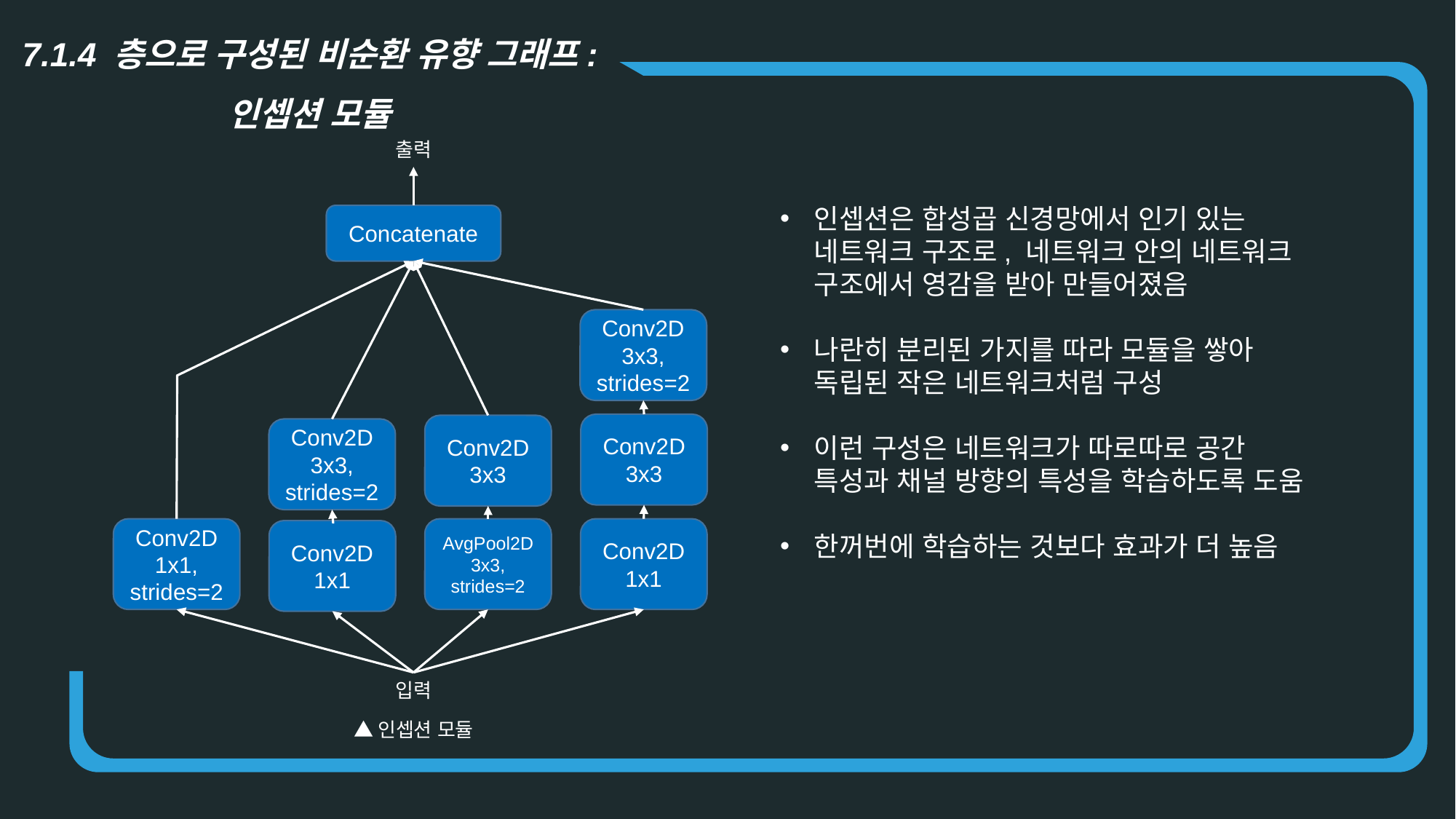

7.1.4 층으로 구성된 비순환 유향 그래프:
인셉션 모듈

출력
Concatenate
Conv2D
3x3, strides=2
Conv2D
3x3
Conv2D
3x3
Conv2D
3x3, strides=2
Conv2D
1x1, strides=2
AvgPool2D
3x3, strides=2
Conv2D
1x1
Conv2D
1x1
입력
▲인셉션 모듈
인셉션은 합성곱 신경망에서 인기 있는 네트워크 구조로, 네트워크 안의 네트워크 구조에서 영감을 받아 만들어졌음

나란히 분리된 가지를 따라 모듈을 쌓아 독립된 작은 네트워크처럼 구성

이런 구성은 네트워크가 따로따로 공간 특성과 채널 방향의 특성을 학습하도록 도움

한꺼번에 학습하는 것보다 효과가 더 높음